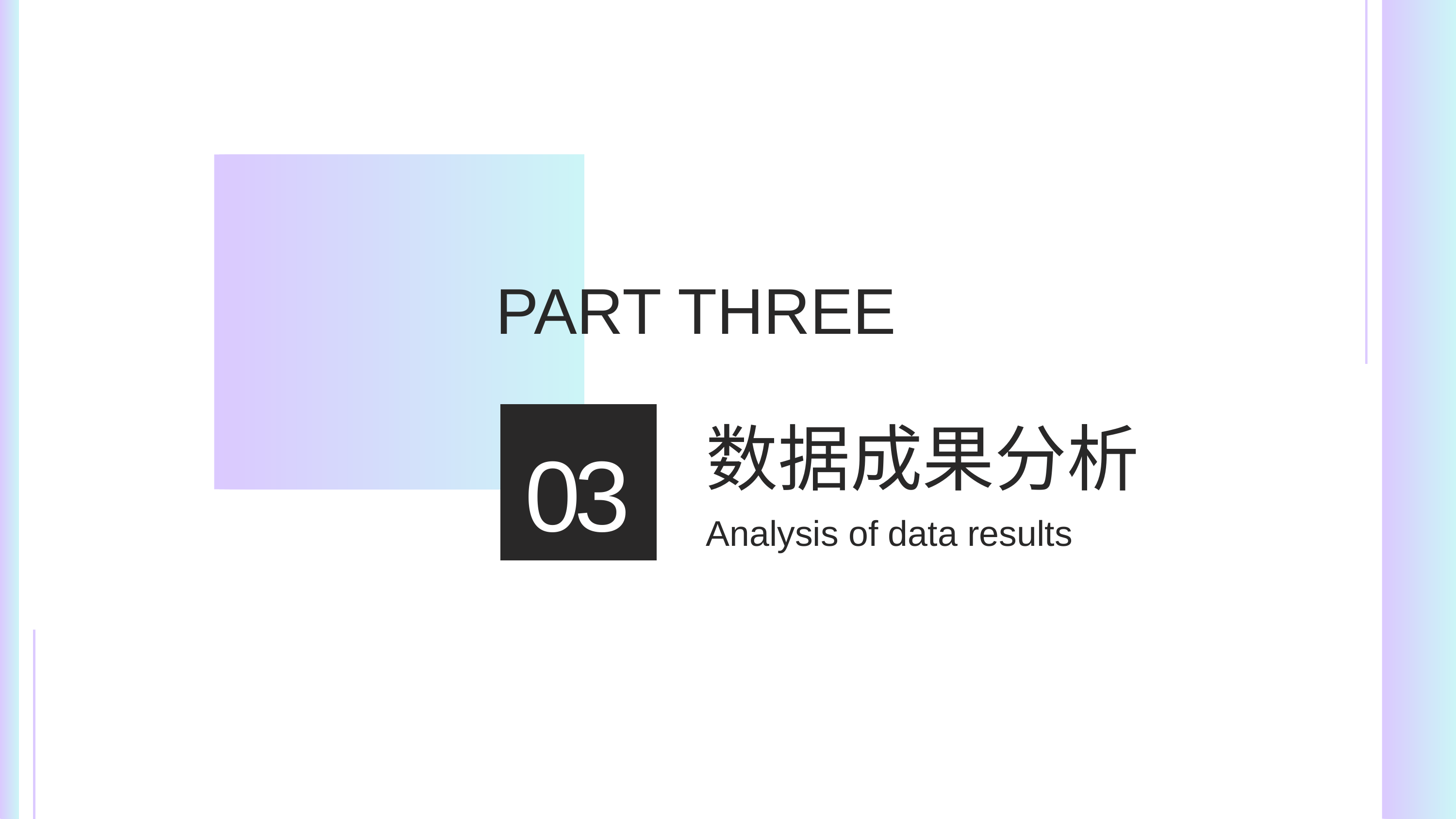

PART THREE

03
数据成果分析
Analysis of data results